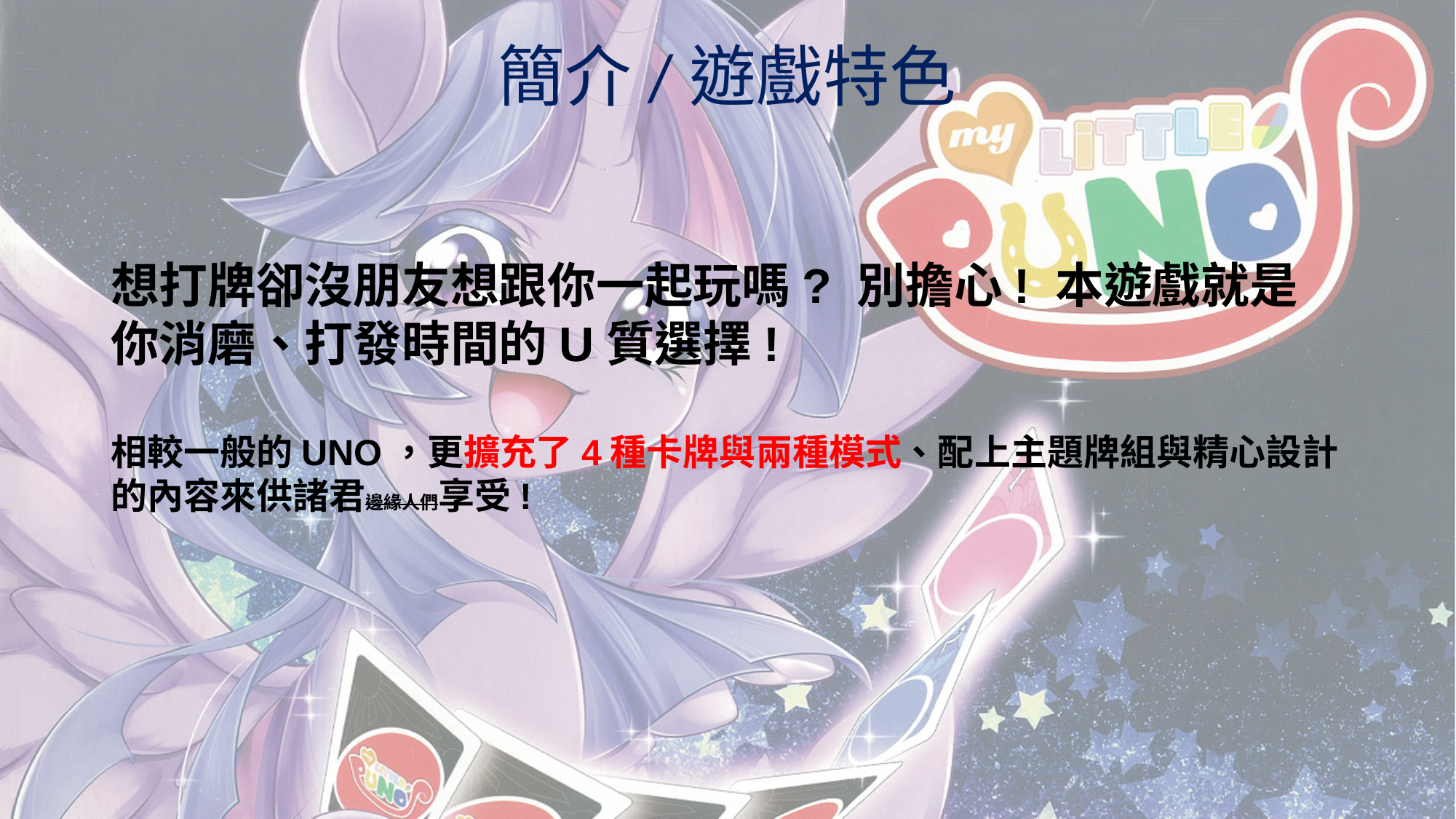

# 簡介/遊戲特色
想打牌卻沒朋友想跟你一起玩嗎? 別擔心! 本遊戲就是你消磨、打發時間的U質選擇!

相較一般的UNO，更擴充了4種卡牌與兩種模式、配上主題牌組與精心設計的內容來供諸君邊緣人們享受!